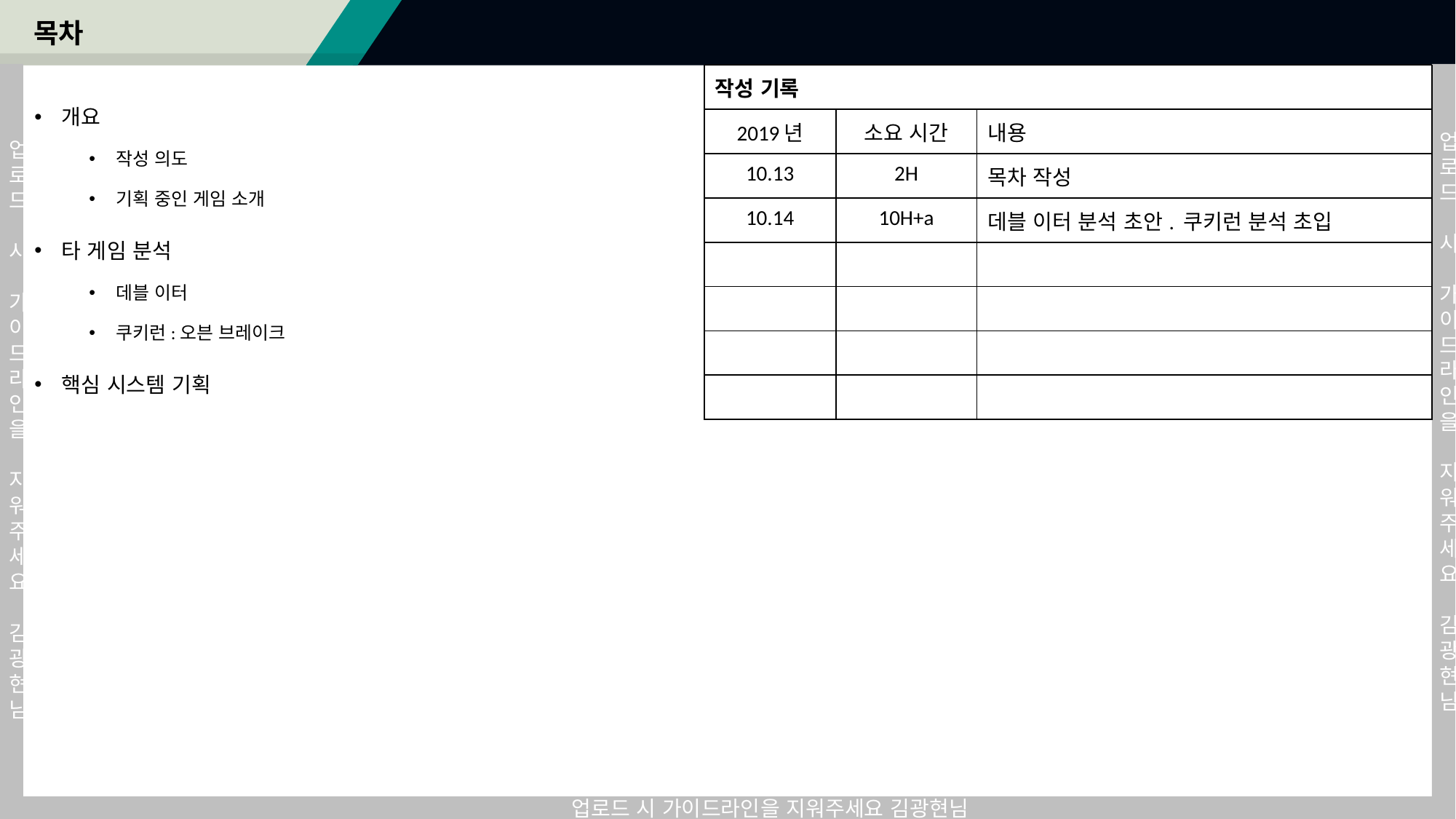

# 목차
| 작성 기록 |  |  |
| --- | --- | --- |
| 2019년 | 소요 시간 | 내용 |
| 10.13 | 2H | 목차 작성 |
| 10.14 | 10H+a | 데블 이터 분석 초안. 쿠키런 분석 초입 |
|  |  |  |
|  |  |  |
|  |  |  |
|  |  |  |
개요
작성 의도
기획 중인 게임 소개
타 게임 분석
데블 이터
쿠키런:오븐 브레이크
핵심 시스템 기획